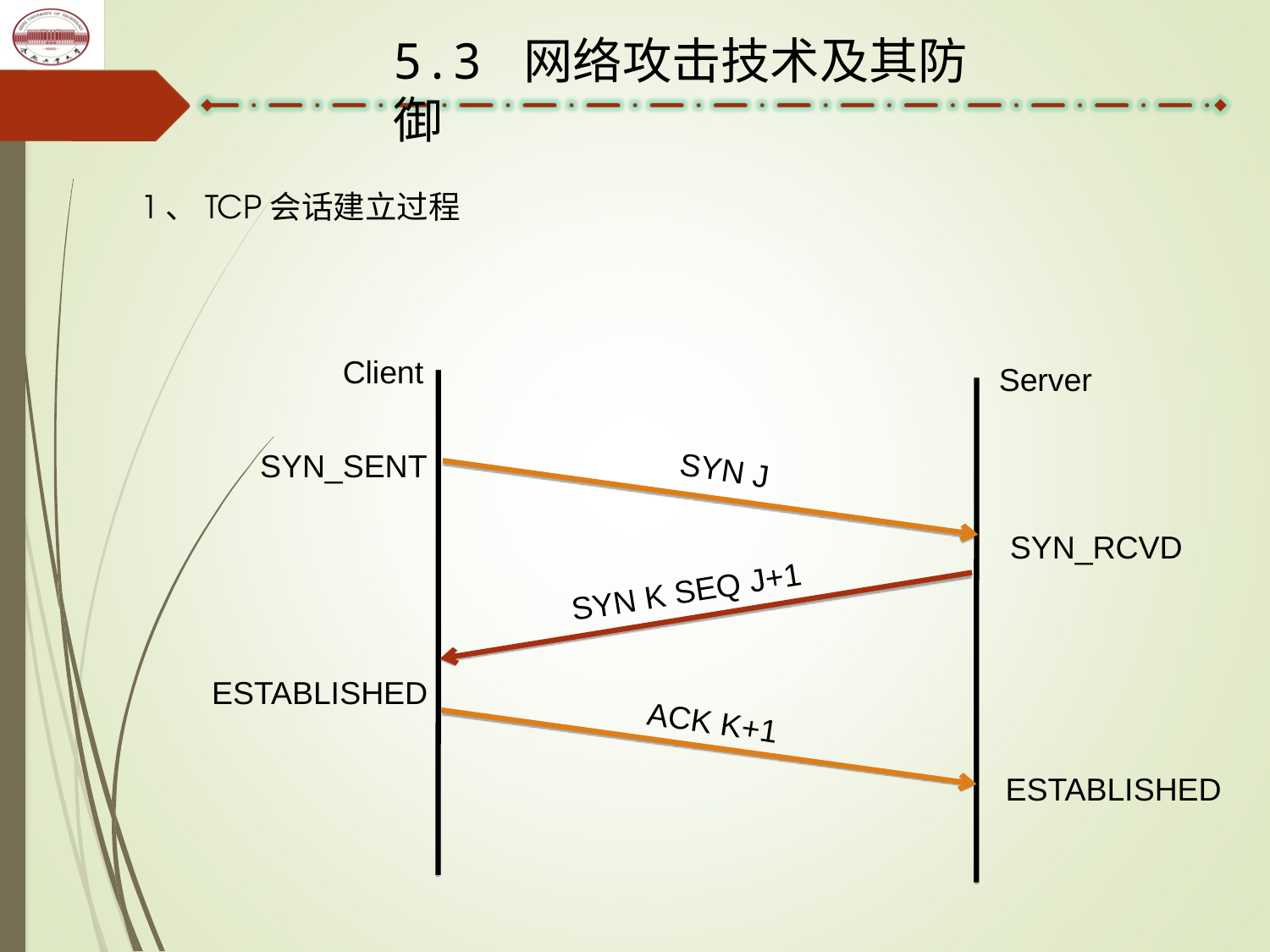

5.3 网络攻击技术及其防御
1、TCP会话建立过程
Client
Server
SYN_SENT
SYN J
SYN_RCVD
SYN K SEQ J+1
ESTABLISHED
ACK K+1
ESTABLISHED